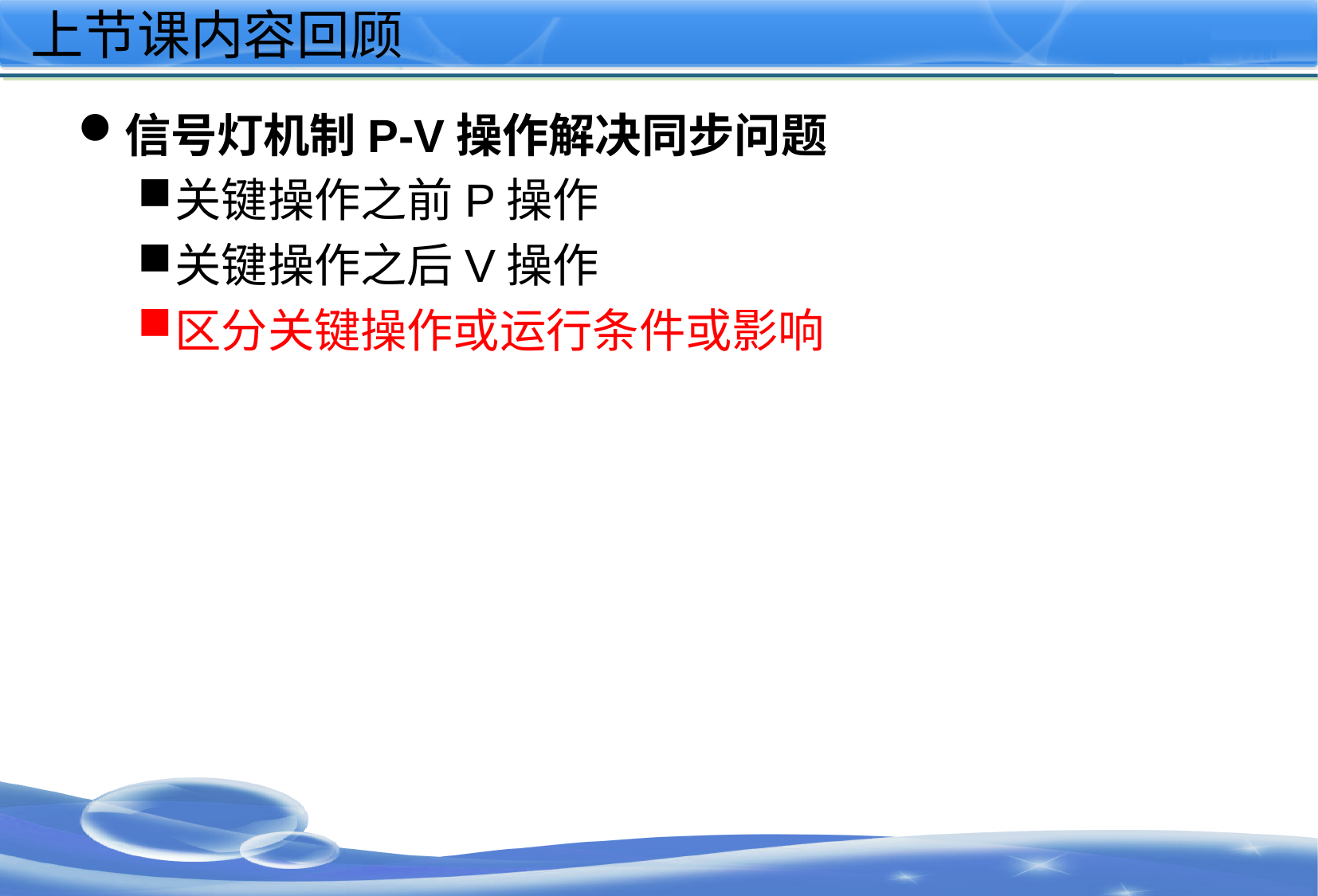

# 上节课内容回顾
信号灯机制P-V操作解决同步问题
关键操作之前P操作
关键操作之后V操作
区分关键操作或运行条件或影响